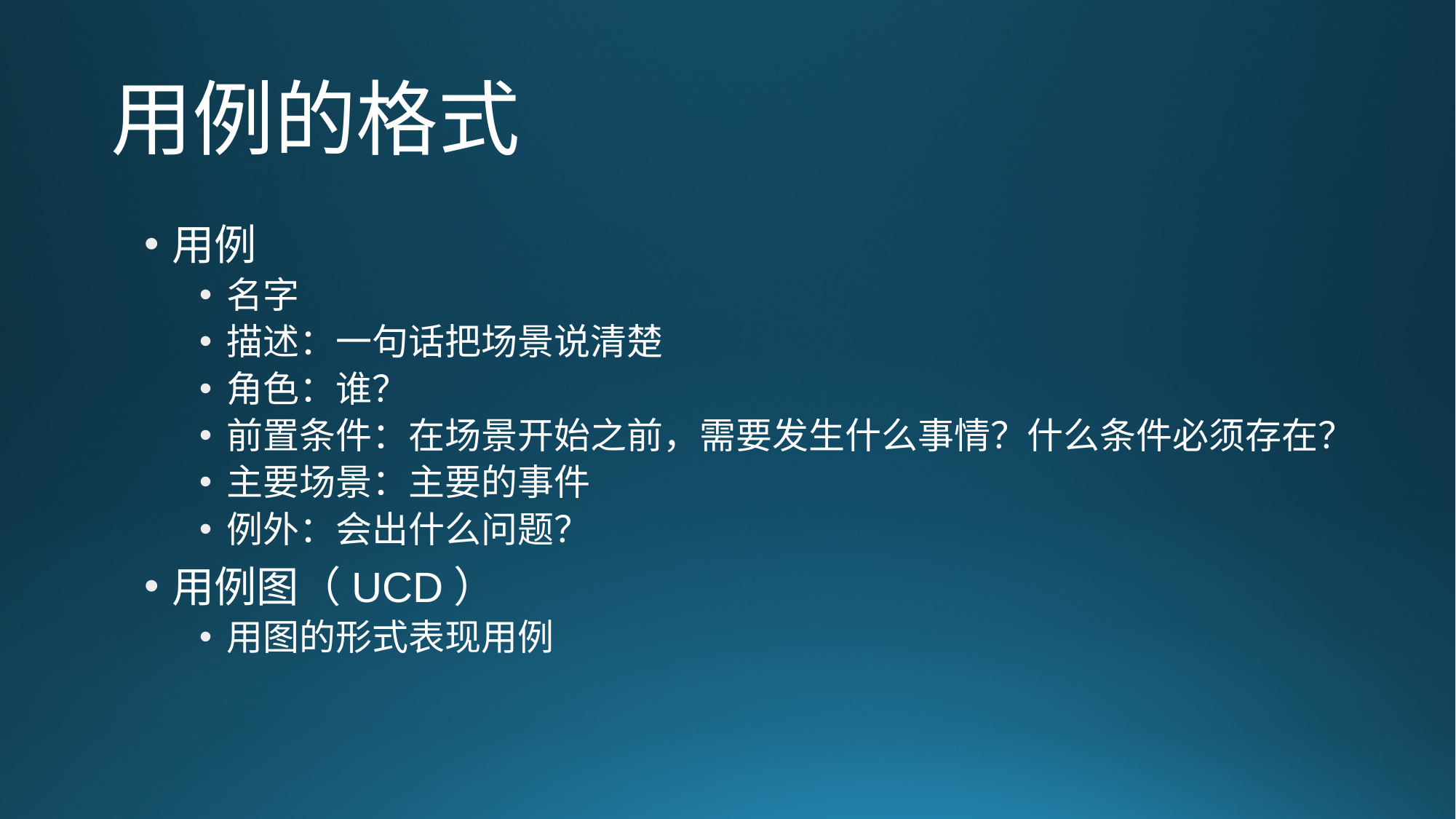

# 用例的格式
用例
名字
描述：一句话把场景说清楚
角色：谁？
前置条件：在场景开始之前，需要发生什么事情？什么条件必须存在？
主要场景：主要的事件
例外：会出什么问题？
用例图（UCD）
用图的形式表现用例